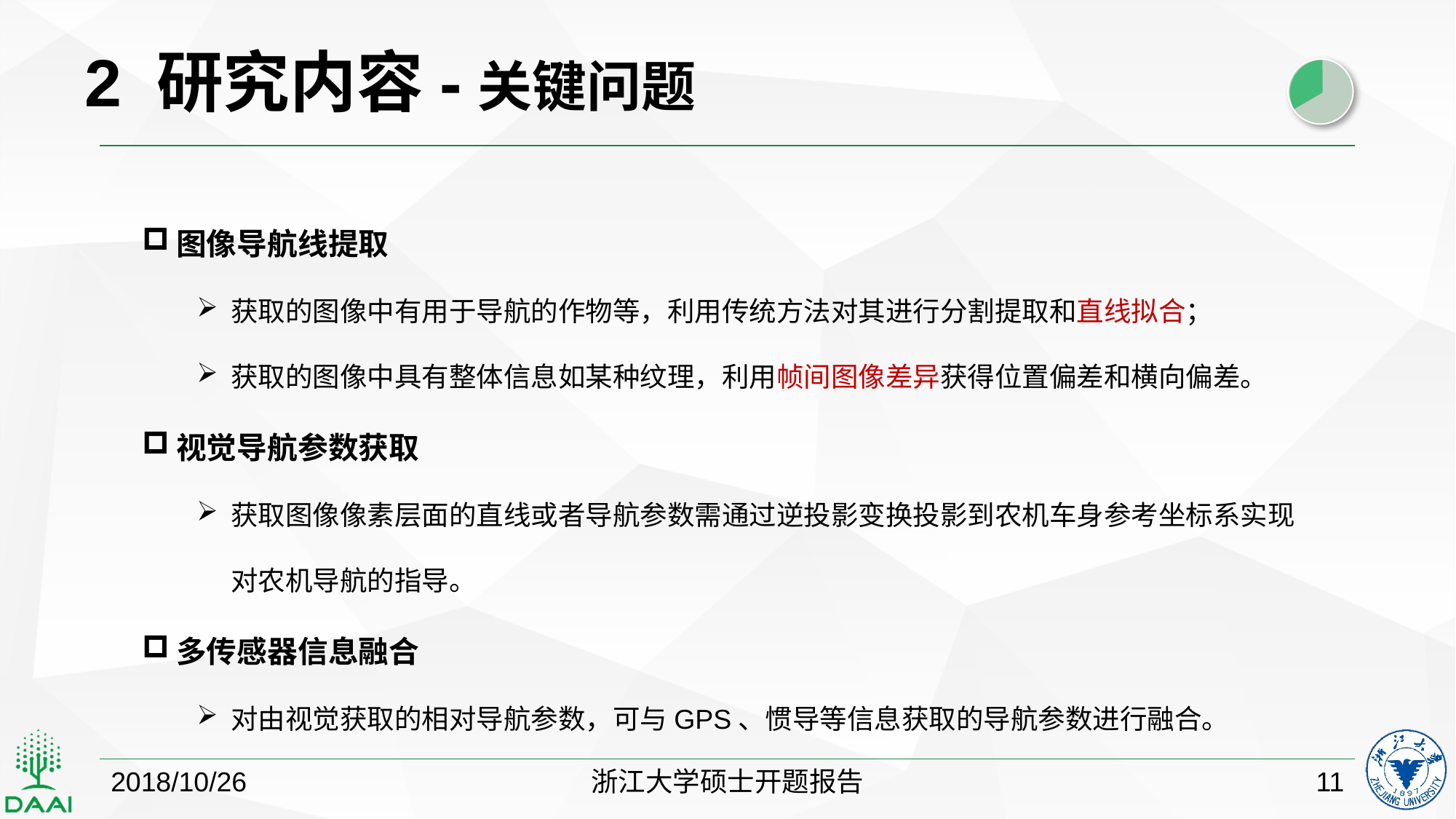

2 研究内容-关键问题

图像导航线提取
获取的图像中有用于导航的作物等，利用传统方法对其进行分割提取和直线拟合；
获取的图像中具有整体信息如某种纹理，利用帧间图像差异获得位置偏差和横向偏差。
视觉导航参数获取
获取图像像素层面的直线或者导航参数需通过逆投影变换投影到农机车身参考坐标系实现对农机导航的指导。
多传感器信息融合
对由视觉获取的相对导航参数，可与GPS、惯导等信息获取的导航参数进行融合。
2018/10/26
浙江大学硕士开题报告
11